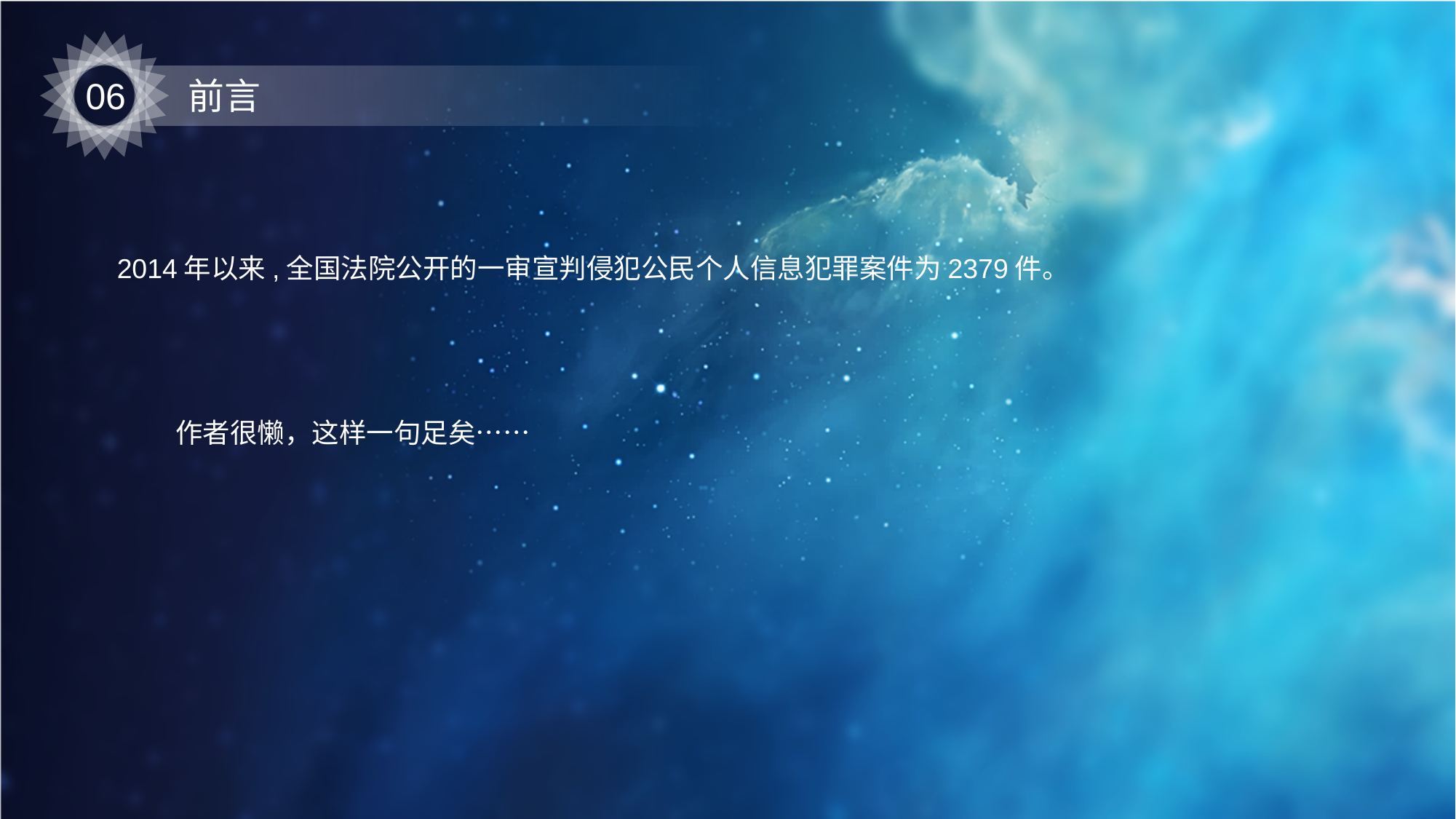

06
前言
2014年以来,全国法院公开的一审宣判侵犯公民个人信息犯罪案件为2379件。
作者很懒，这样一句足矣……